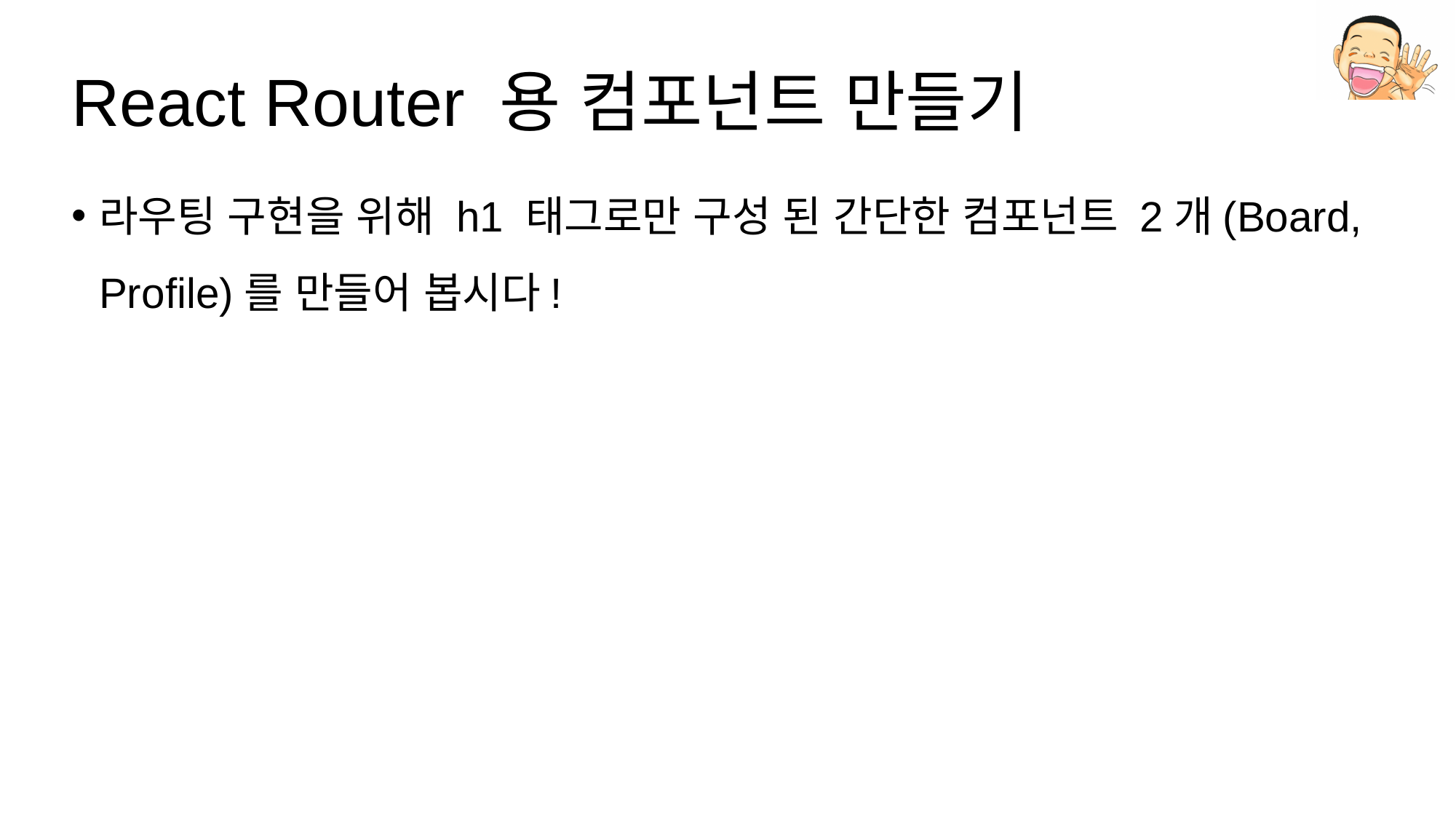

# React Router 용 컴포넌트 만들기
라우팅 구현을 위해 h1 태그로만 구성 된 간단한 컴포넌트 2개(Board, Profile)를 만들어 봅시다!